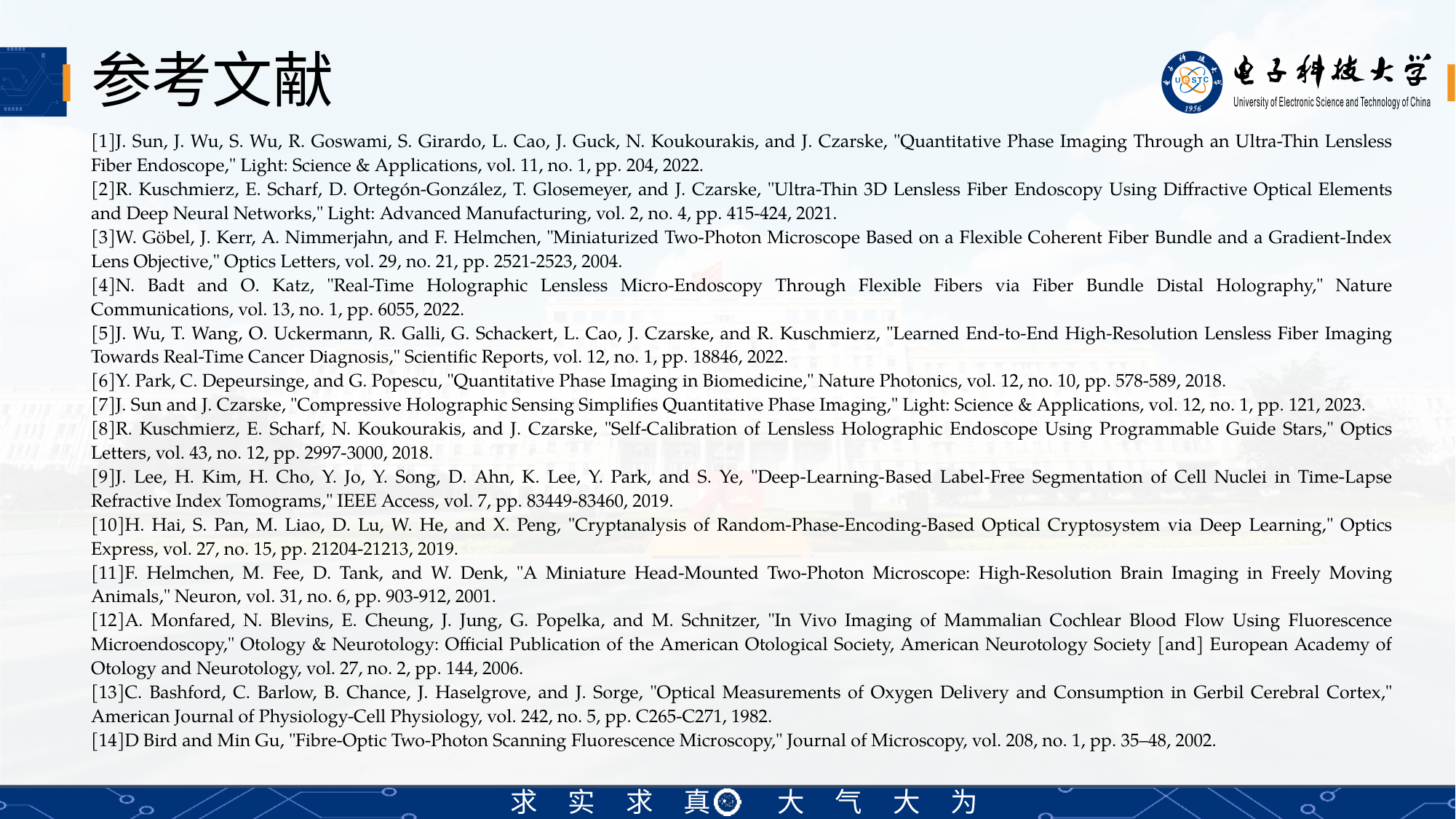

# 参考文献
[1]J. Sun, J. Wu, S. Wu, R. Goswami, S. Girardo, L. Cao, J. Guck, N. Koukourakis, and J. Czarske, "Quantitative Phase Imaging Through an Ultra-Thin Lensless Fiber Endoscope," Light: Science & Applications, vol. 11, no. 1, pp. 204, 2022.
[2]R. Kuschmierz, E. Scharf, D. Ortegón-González, T. Glosemeyer, and J. Czarske, "Ultra-Thin 3D Lensless Fiber Endoscopy Using Diffractive Optical Elements and Deep Neural Networks," Light: Advanced Manufacturing, vol. 2, no. 4, pp. 415-424, 2021.
[3]W. Göbel, J. Kerr, A. Nimmerjahn, and F. Helmchen, "Miniaturized Two-Photon Microscope Based on a Flexible Coherent Fiber Bundle and a Gradient-Index Lens Objective," Optics Letters, vol. 29, no. 21, pp. 2521-2523, 2004.
[4]N. Badt and O. Katz, "Real-Time Holographic Lensless Micro-Endoscopy Through Flexible Fibers via Fiber Bundle Distal Holography," Nature Communications, vol. 13, no. 1, pp. 6055, 2022.
[5]J. Wu, T. Wang, O. Uckermann, R. Galli, G. Schackert, L. Cao, J. Czarske, and R. Kuschmierz, "Learned End-to-End High-Resolution Lensless Fiber Imaging Towards Real-Time Cancer Diagnosis," Scientific Reports, vol. 12, no. 1, pp. 18846, 2022.
[6]Y. Park, C. Depeursinge, and G. Popescu, "Quantitative Phase Imaging in Biomedicine," Nature Photonics, vol. 12, no. 10, pp. 578-589, 2018.
[7]J. Sun and J. Czarske, "Compressive Holographic Sensing Simplifies Quantitative Phase Imaging," Light: Science & Applications, vol. 12, no. 1, pp. 121, 2023.
[8]R. Kuschmierz, E. Scharf, N. Koukourakis, and J. Czarske, "Self-Calibration of Lensless Holographic Endoscope Using Programmable Guide Stars," Optics Letters, vol. 43, no. 12, pp. 2997-3000, 2018.
[9]J. Lee, H. Kim, H. Cho, Y. Jo, Y. Song, D. Ahn, K. Lee, Y. Park, and S. Ye, "Deep-Learning-Based Label-Free Segmentation of Cell Nuclei in Time-Lapse Refractive Index Tomograms," IEEE Access, vol. 7, pp. 83449-83460, 2019.
[10]H. Hai, S. Pan, M. Liao, D. Lu, W. He, and X. Peng, "Cryptanalysis of Random-Phase-Encoding-Based Optical Cryptosystem via Deep Learning," Optics Express, vol. 27, no. 15, pp. 21204-21213, 2019.
[11]F. Helmchen, M. Fee, D. Tank, and W. Denk, "A Miniature Head-Mounted Two-Photon Microscope: High-Resolution Brain Imaging in Freely Moving Animals," Neuron, vol. 31, no. 6, pp. 903-912, 2001.
[12]A. Monfared, N. Blevins, E. Cheung, J. Jung, G. Popelka, and M. Schnitzer, "In Vivo Imaging of Mammalian Cochlear Blood Flow Using Fluorescence Microendoscopy," Otology & Neurotology: Official Publication of the American Otological Society, American Neurotology Society [and] European Academy of Otology and Neurotology, vol. 27, no. 2, pp. 144, 2006.
[13]C. Bashford, C. Barlow, B. Chance, J. Haselgrove, and J. Sorge, "Optical Measurements of Oxygen Delivery and Consumption in Gerbil Cerebral Cortex," American Journal of Physiology-Cell Physiology, vol. 242, no. 5, pp. C265-C271, 1982.
[14]D Bird and Min Gu, "Fibre-Optic Two-Photon Scanning Fluorescence Microscopy," Journal of Microscopy, vol. 208, no. 1, pp. 35–48, 2002.